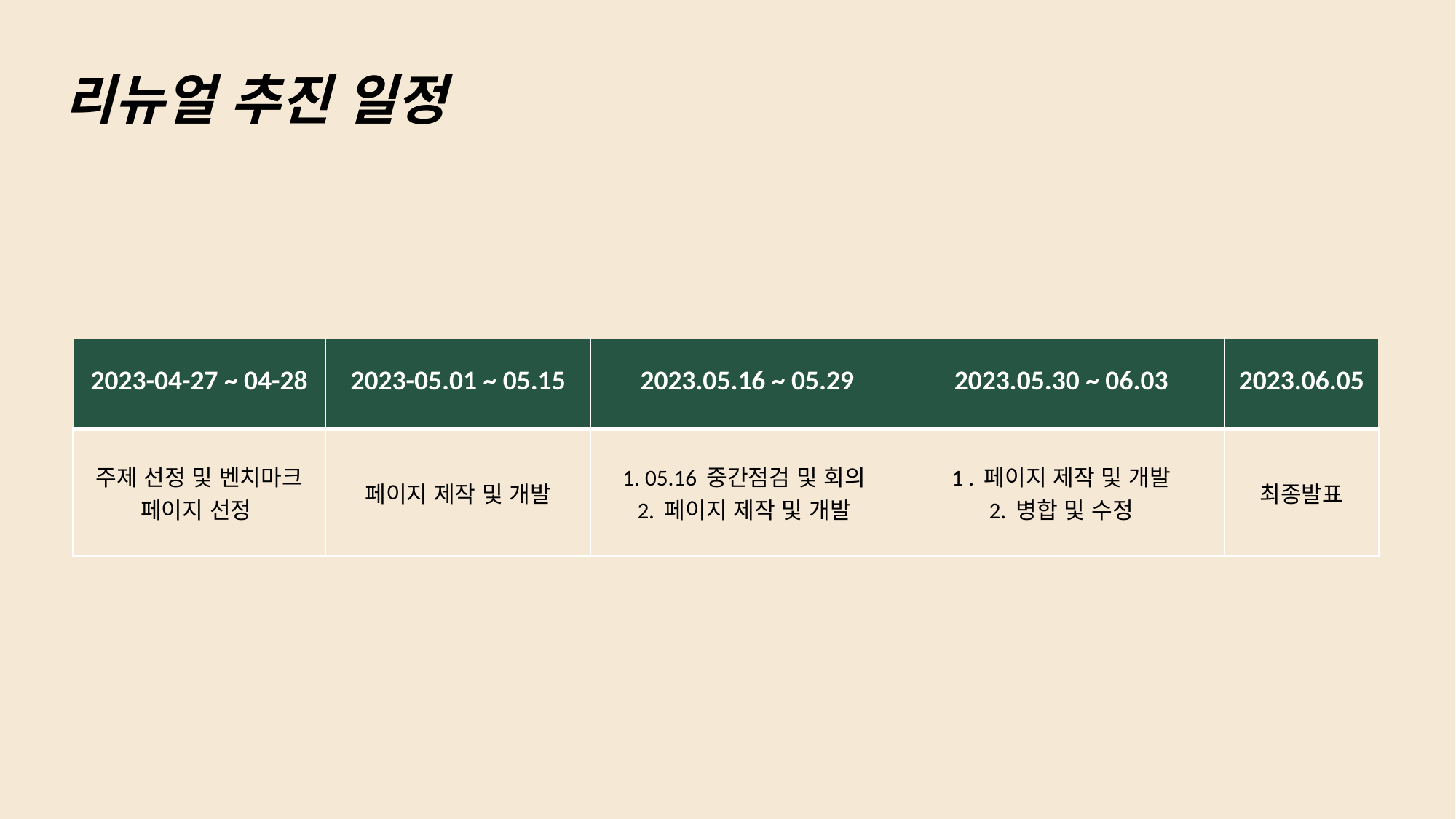

# 리뉴얼 추진 일정
| 2023-04-27 ~ 04-28 | 2023-05.01 ~ 05.15 | 2023.05.16 ~ 05.29 | 2023.05.30 ~ 06.03 | 2023.06.05 |
| --- | --- | --- | --- | --- |
| 주제 선정 및 벤치마크 페이지 선정 | 페이지 제작 및 개발 | 1. 05.16 중간점검 및 회의 2. 페이지 제작 및 개발 | 1 . 페이지 제작 및 개발 2. 병합 및 수정 | 최종발표 |